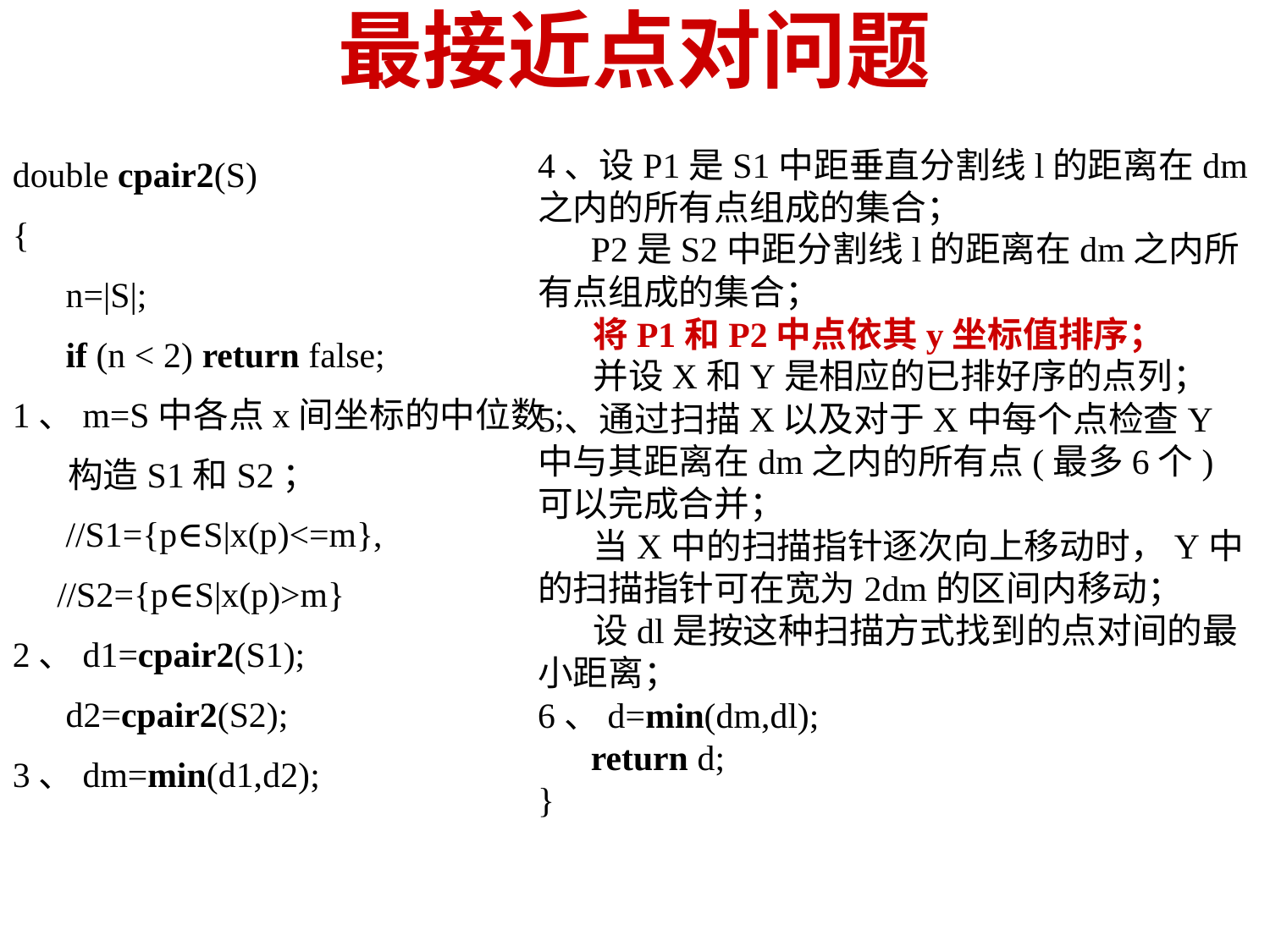

最接近点对问题
4、设P1是S1中距垂直分割线l的距离在dm之内的所有点组成的集合；
      P2是S2中距分割线l的距离在dm之内所有点组成的集合；
      将P1和P2中点依其y坐标值排序；
      并设X和Y是相应的已排好序的点列；
5、通过扫描X以及对于X中每个点检查Y中与其距离在dm之内的所有点(最多6个)可以完成合并；
      当X中的扫描指针逐次向上移动时，Y中的扫描指针可在宽为2dm的区间内移动；
      设dl是按这种扫描方式找到的点对间的最小距离；
6、d=min(dm,dl);
      return d;
}

double cpair2(S)
{
      n=|S|;
      if (n < 2) return false;
1、m=S中各点x间坐标的中位数;
      构造S1和S2；
      //S1={p∈S|x(p)<=m},
     //S2={p∈S|x(p)>m}
2、d1=cpair2(S1);
      d2=cpair2(S2);
3、dm=min(d1,d2);